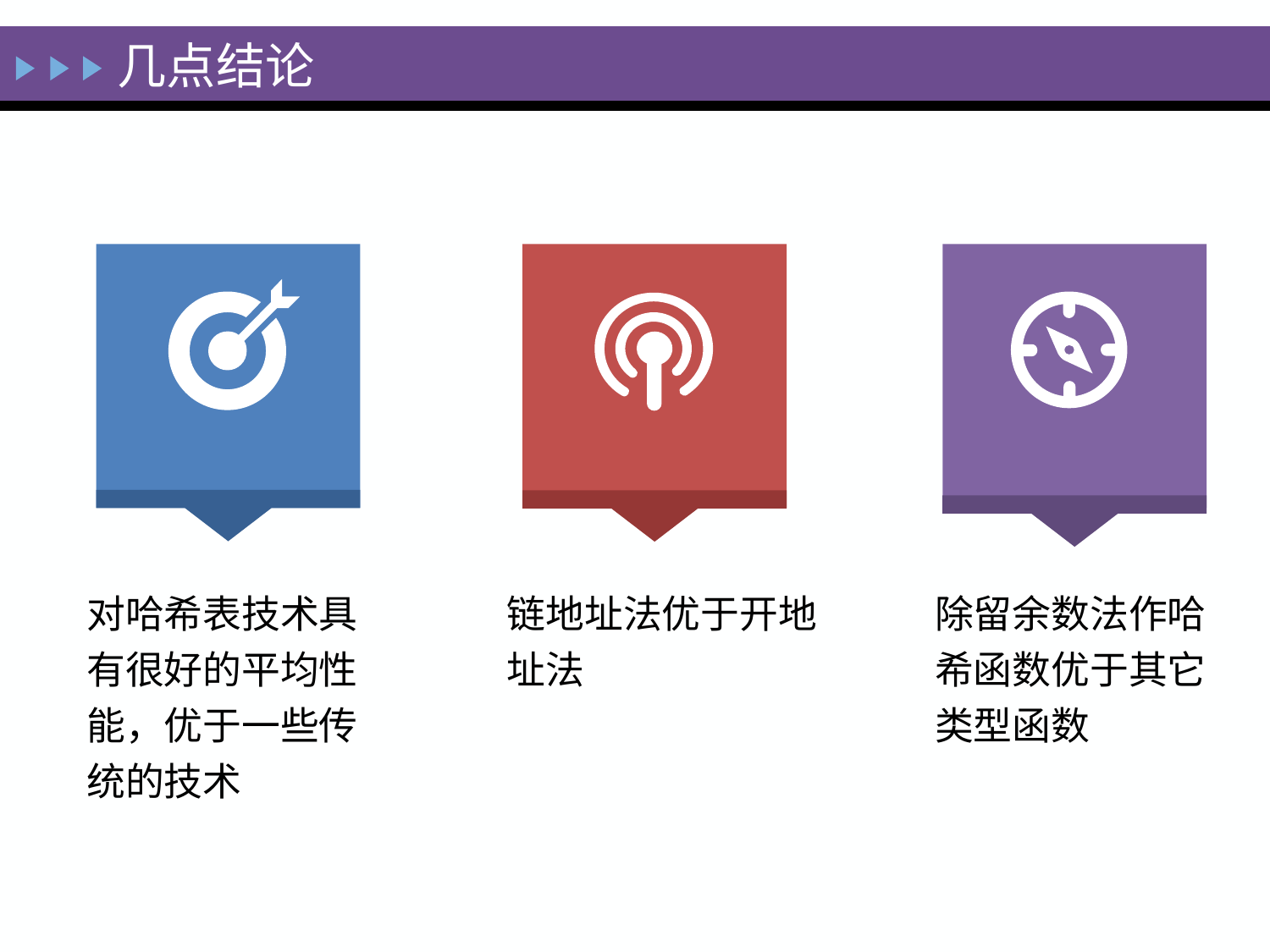

几点结论

对哈希表技术具有很好的平均性能，优于一些传统的技术
链地址法优于开地址法
除留余数法作哈希函数优于其它类型函数